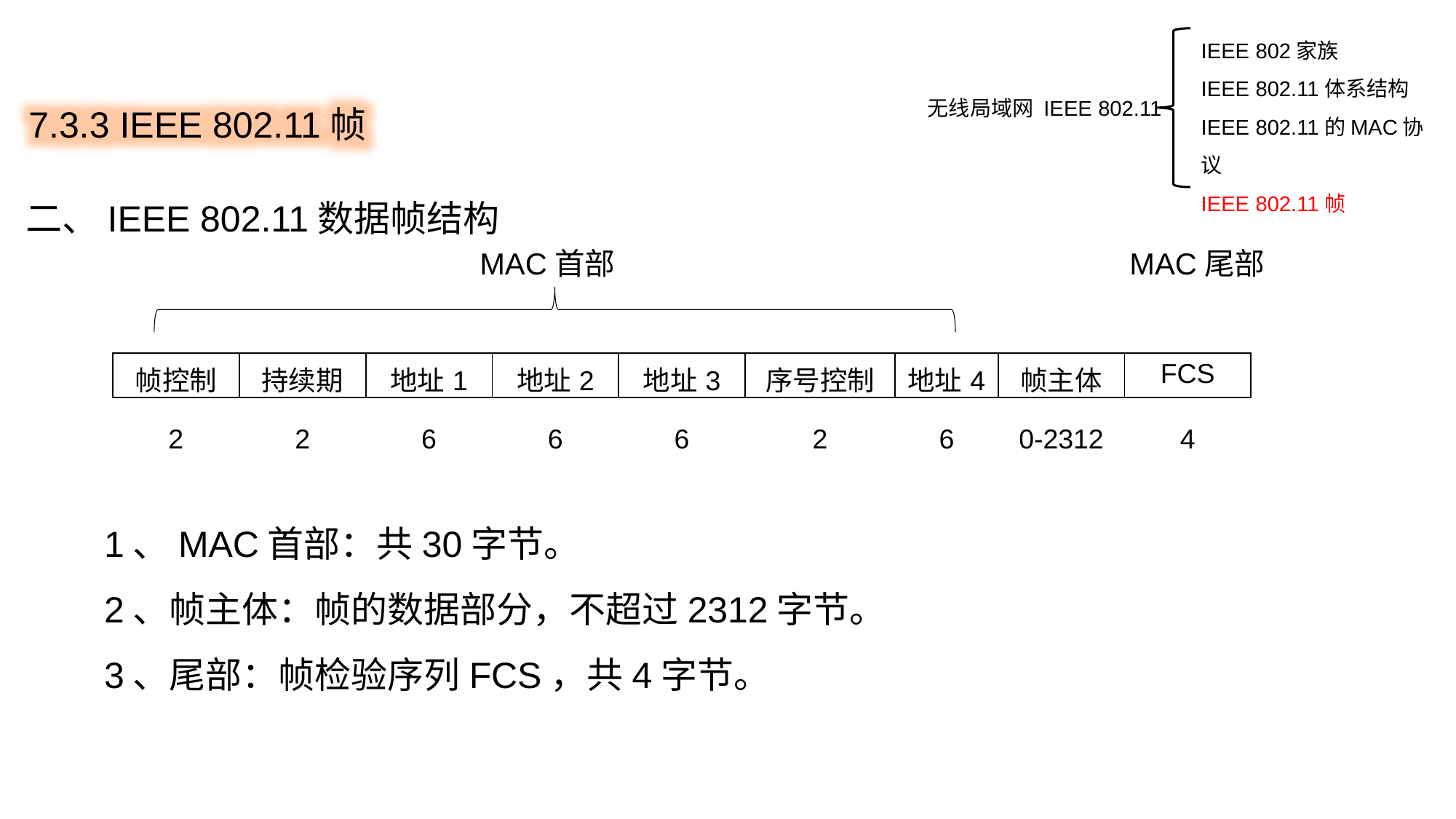

IEEE 802家族
IEEE 802.11体系结构
IEEE 802.11的MAC协议
IEEE 802.11帧

7.3.3 IEEE 802.11帧
无线局域网 IEEE 802.11
二、IEEE 802.11数据帧结构
MAC首部
MAC尾部
| 帧控制 | 持续期 | 地址1 | 地址2 | 地址3 | 序号控制 | 地址4 | 帧主体 | FCS |
| --- | --- | --- | --- | --- | --- | --- | --- | --- |
| 2 | 2 | 6 | 6 | 6 | 2 | 6 | 0-2312 | 4 |
| --- | --- | --- | --- | --- | --- | --- | --- | --- |
1、MAC首部：共30字节。
2、帧主体：帧的数据部分，不超过2312字节。
3、尾部：帧检验序列FCS，共4字节。